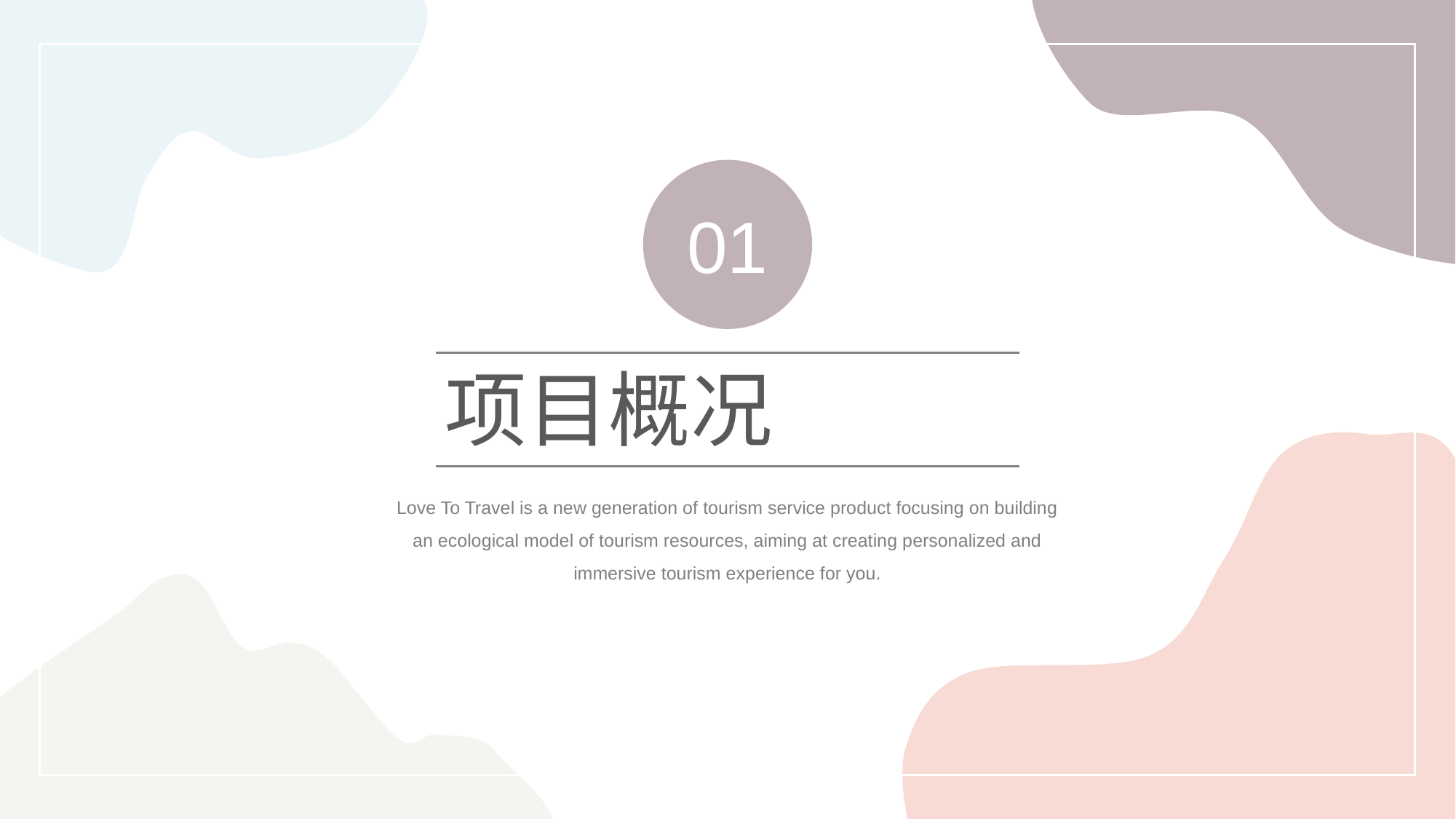

01
项目概况

Love To Travel is a new generation of tourism service product focusing on building an ecological model of tourism resources, aiming at creating personalized and immersive tourism experience for you.